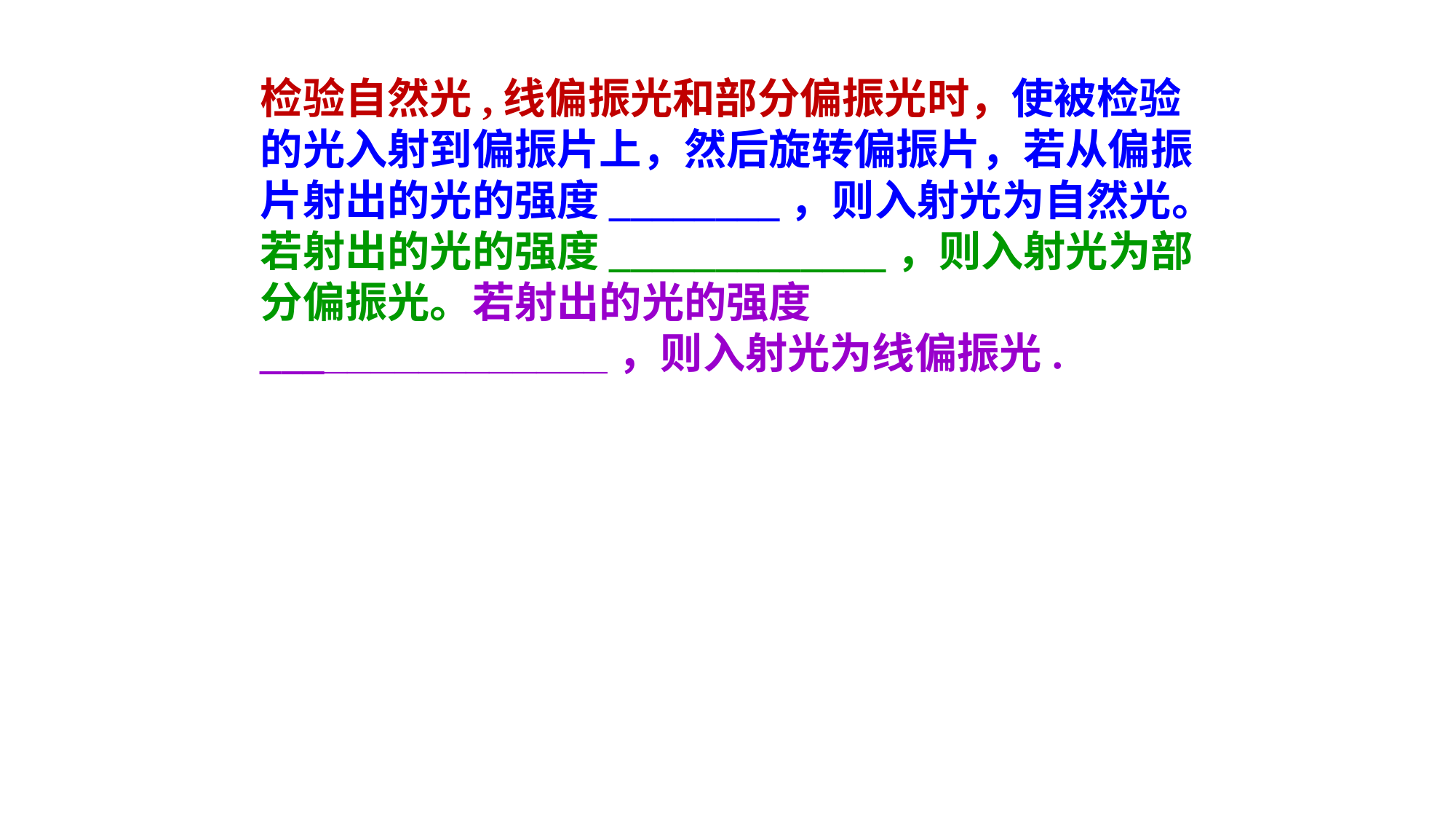

检验自然光,线偏振光和部分偏振光时，使被检验的光入射到偏振片上，然后旋转偏振片，若从偏振片射出的光的强度________，则入射光为自然光。若射出的光的强度_____________，则入射光为部分偏振光。若射出的光的强度_______________，则入射光为线偏振光.